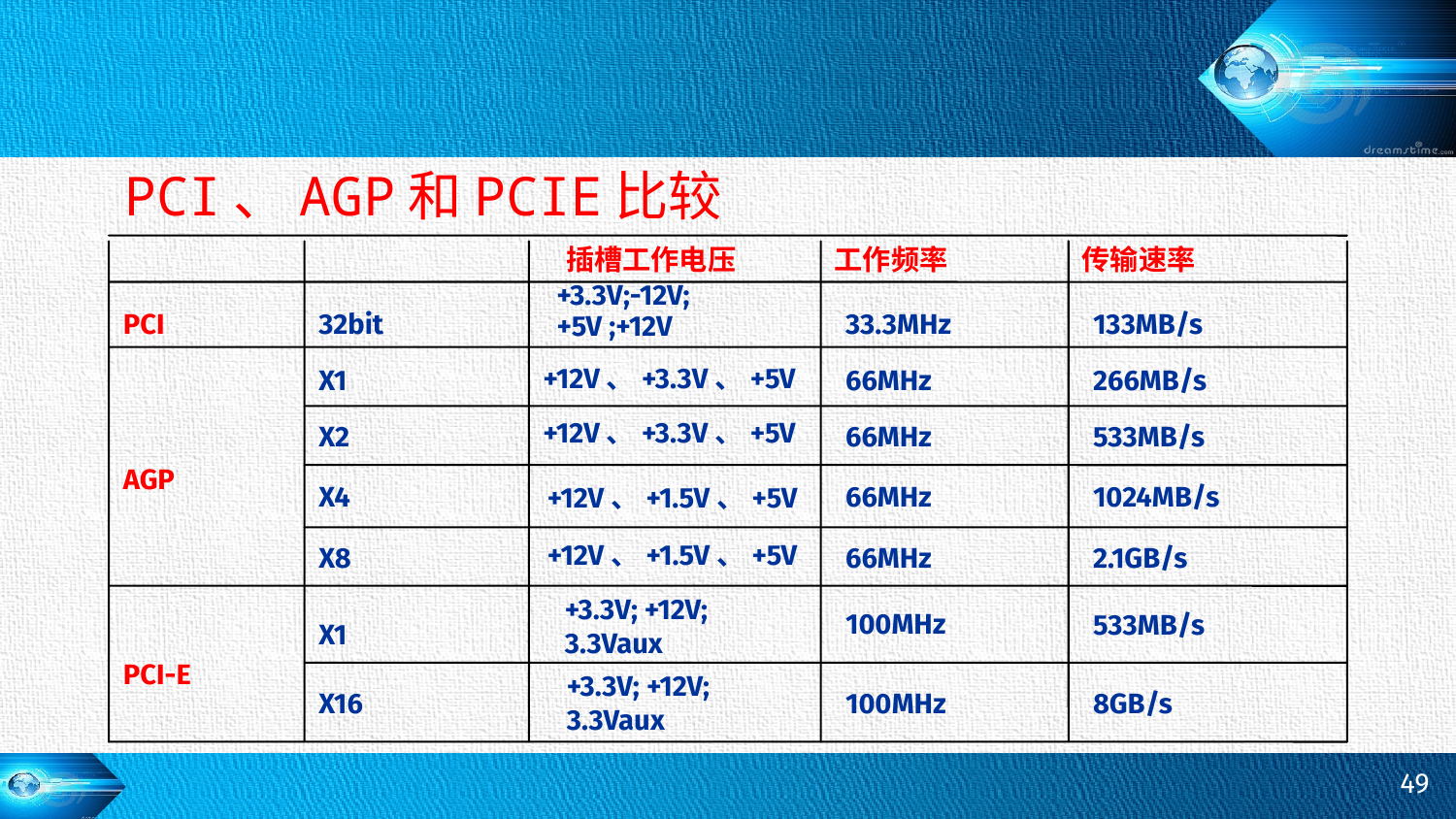

# PCI、AGP和PCIE比较
插槽工作电压
工作频率
传输速率

  +3.3V;-12V;
  +5V ;+12V
PCI
32bit
33.3MHz
133MB/s

AGP
X1
66MHz
266MB/s
+12V、+3.3V、+5V
+12V、+3.3V、+5V
X2

66MHz
533MB/s
X4

66MHz
1024MB/s
+12V、+1.5V、+5V
X8

66MHz
2.1GB/s
+12V、+1.5V、+5V

533MB/s
+3.3V; +12V;
3.3Vaux
100MHz
PCI-E
X1
X16

100MHz
8GB/s
+3.3V; +12V;
3.3Vaux

49